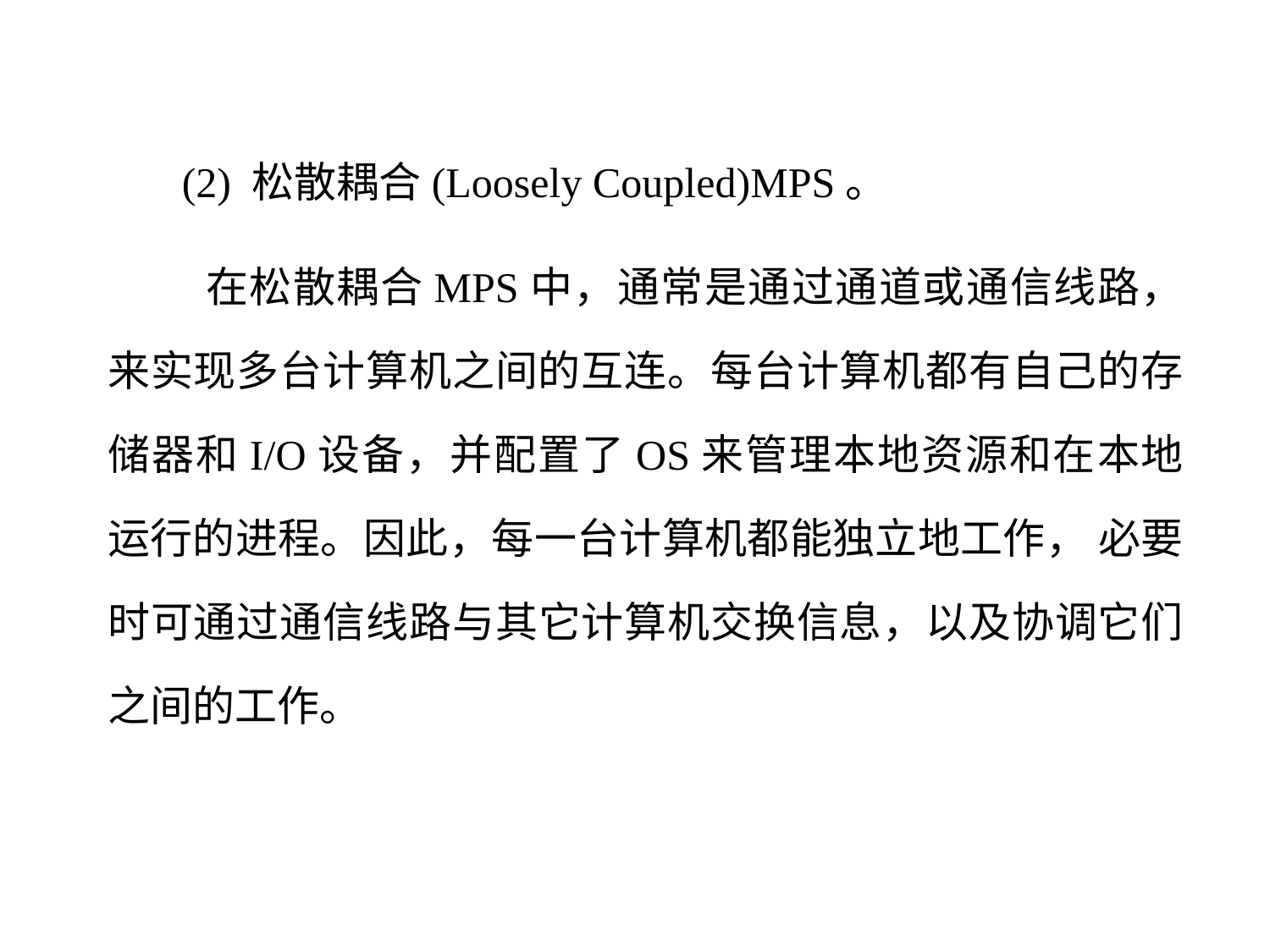

(2) 松散耦合(Loosely Coupled)MPS。
        在松散耦合MPS中，通常是通过通道或通信线路，来实现多台计算机之间的互连。每台计算机都有自己的存储器和I/O设备，并配置了OS来管理本地资源和在本地运行的进程。因此，每一台计算机都能独立地工作， 必要时可通过通信线路与其它计算机交换信息，以及协调它们之间的工作。